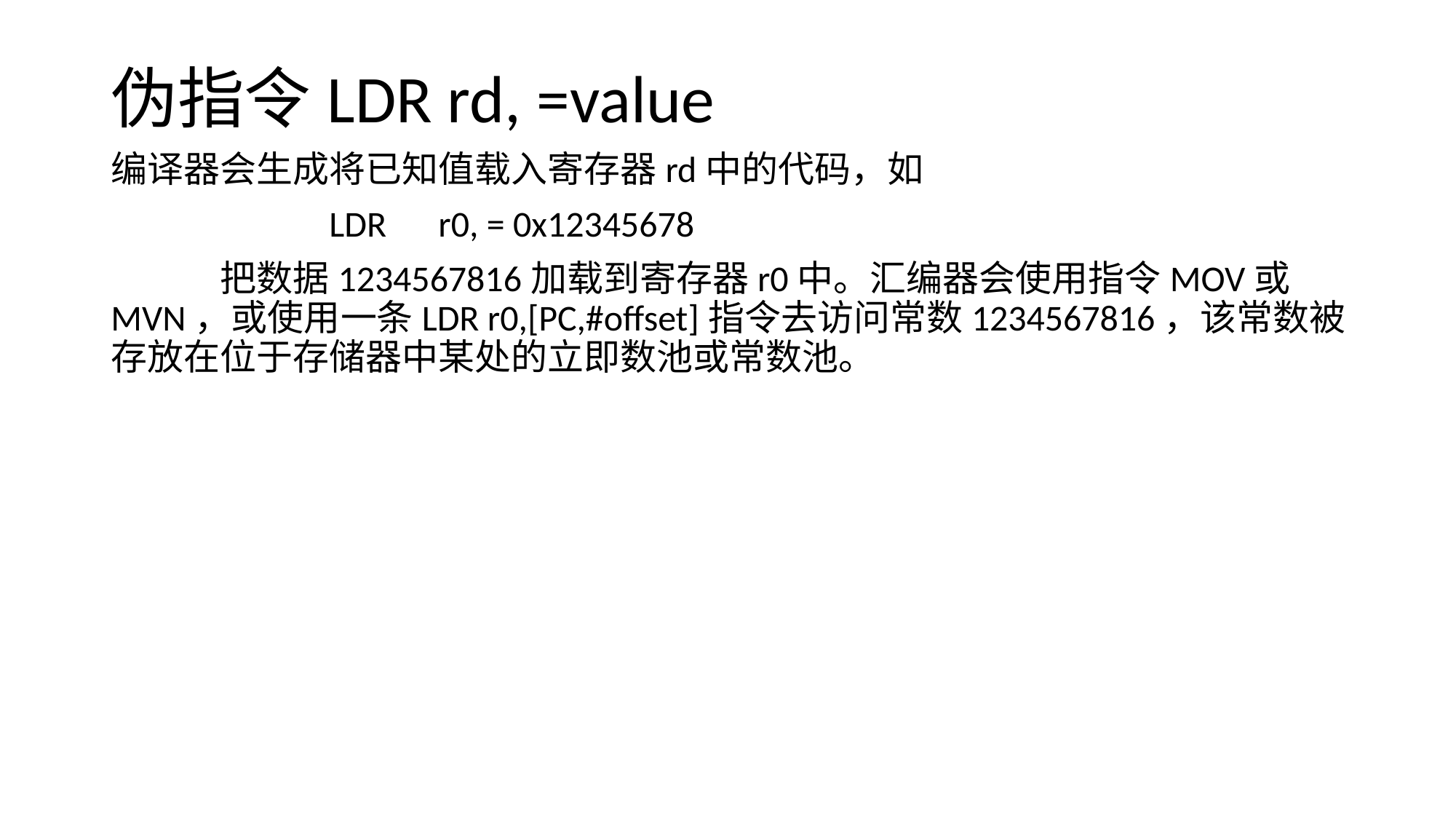

# 伪指令LDR rd, =value
编译器会生成将已知值载入寄存器rd中的代码，如
		LDR	r0, = 0x12345678
	把数据1234567816加载到寄存器r0中。汇编器会使用指令MOV或MVN，或使用一条LDR r0,[PC,#offset]指令去访问常数1234567816，该常数被存放在位于存储器中某处的立即数池或常数池。